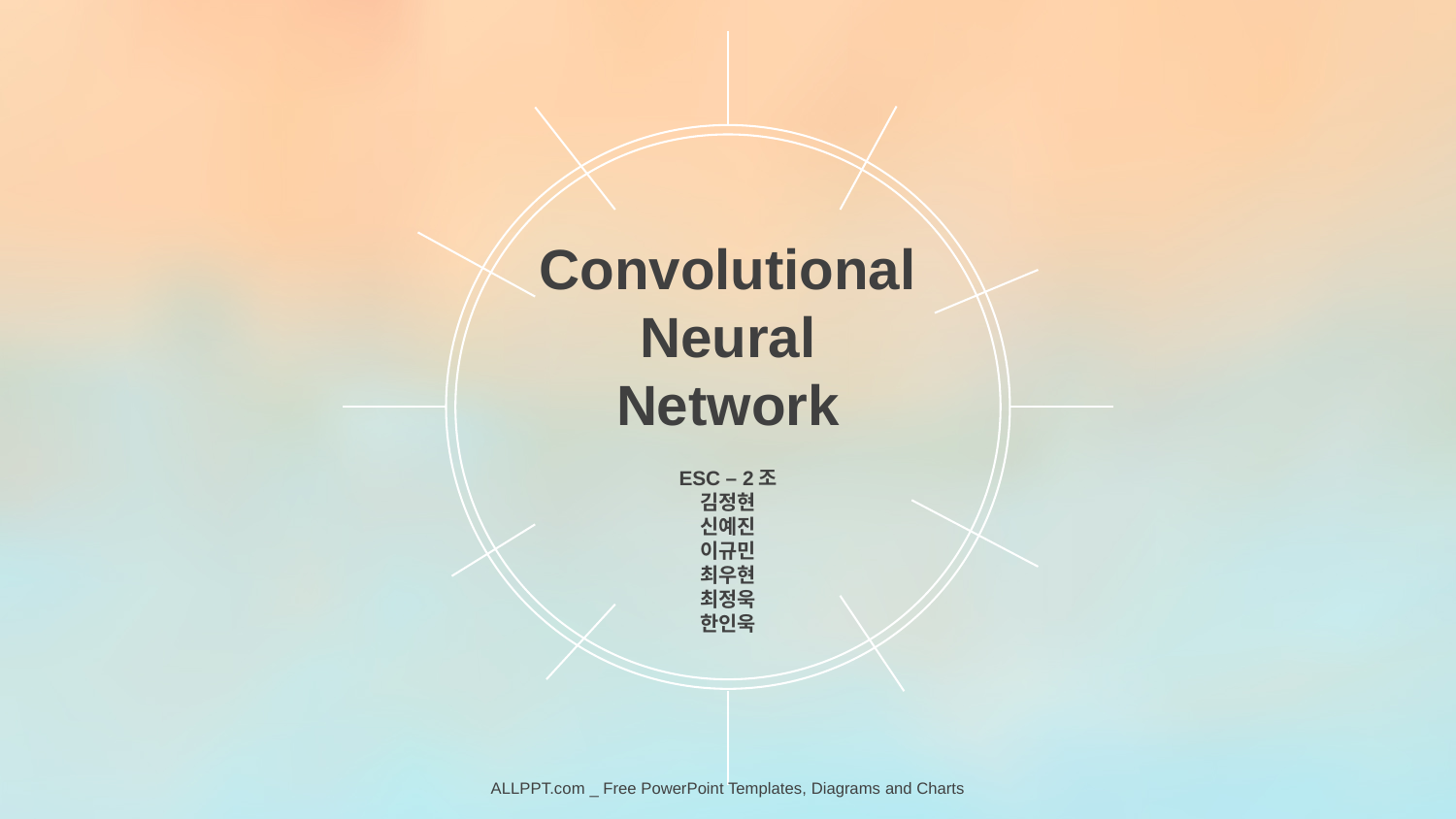

Convolutional
Neural
Network
ESC – 2조
김정현
신예진
이규민
최우현
최정욱
한인욱
ALLPPT.com _ Free PowerPoint Templates, Diagrams and Charts